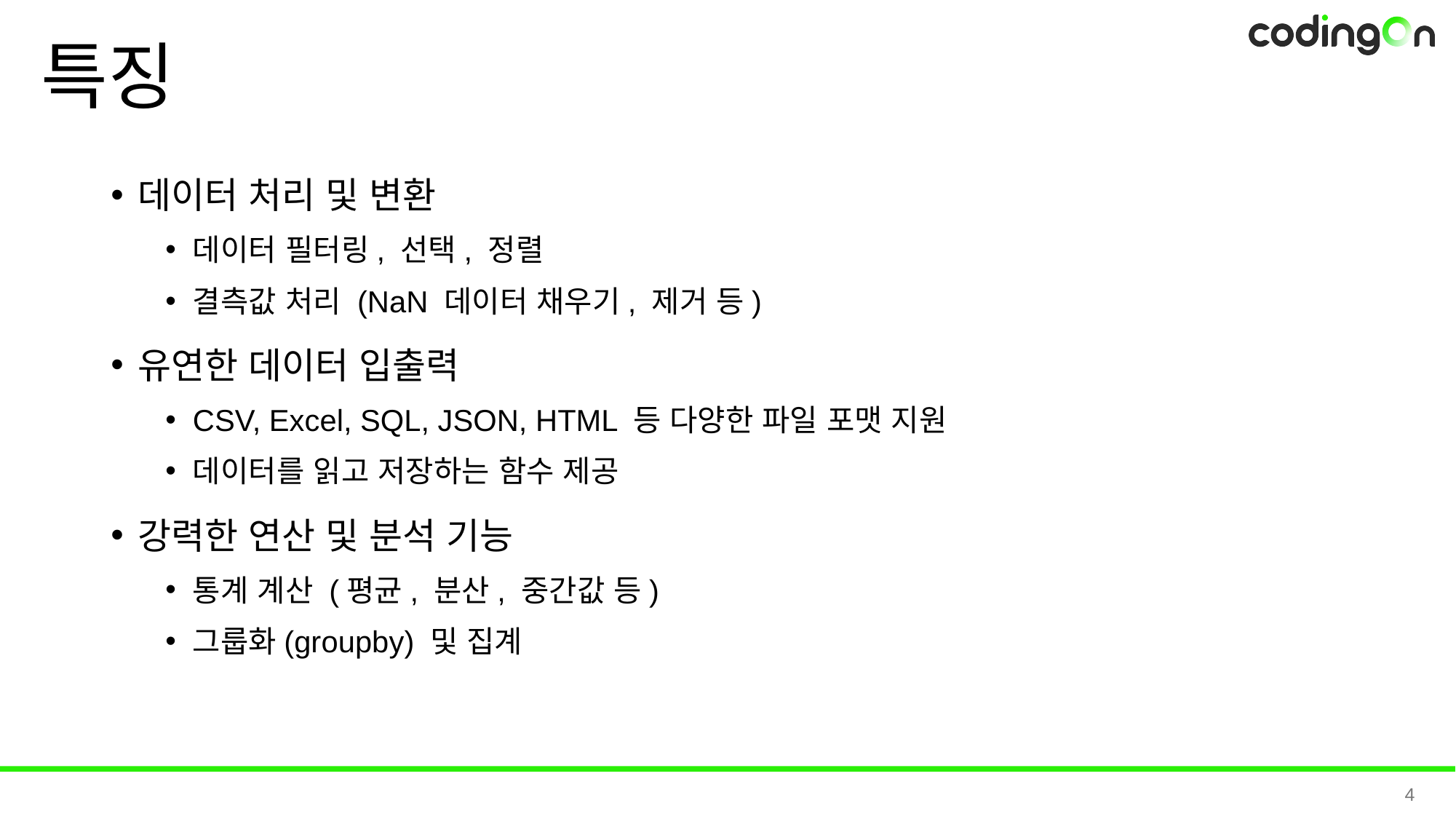

# 특징
데이터 처리 및 변환
데이터 필터링, 선택, 정렬
결측값 처리 (NaN 데이터 채우기, 제거 등)
유연한 데이터 입출력
CSV, Excel, SQL, JSON, HTML 등 다양한 파일 포맷 지원
데이터를 읽고 저장하는 함수 제공
강력한 연산 및 분석 기능
통계 계산 (평균, 분산, 중간값 등)
그룹화(groupby) 및 집계
4